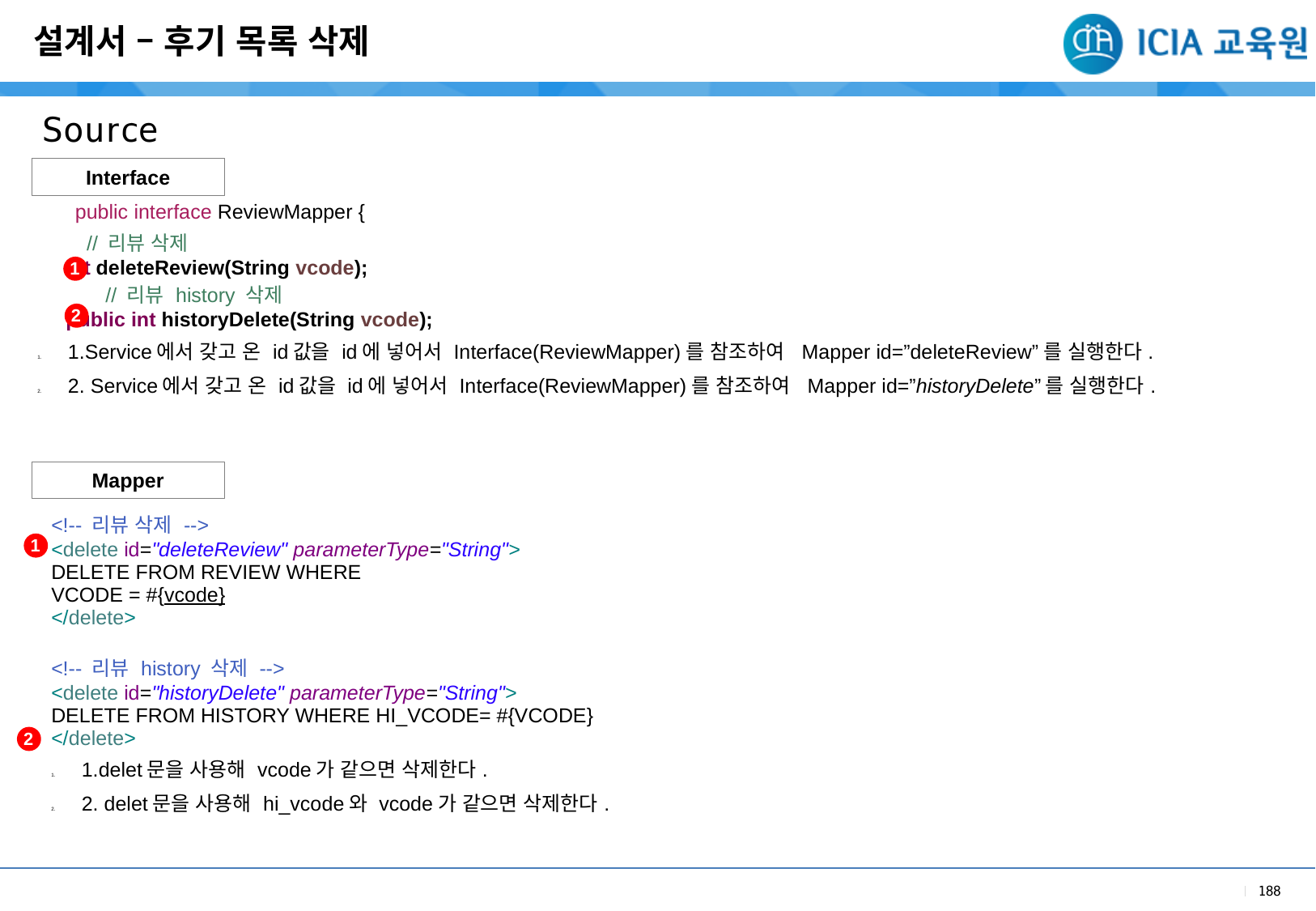

설계서 – 후기 목록 삭제
Source
Interface
| public interface ReviewMapper { // 리뷰 삭제 int deleteReview(String vcode); // 리뷰 history 삭제 public int historyDelete(String vcode); |
| --- |
| 1.Service에서 갖고 온 id값을 id에 넣어서 Interface(ReviewMapper)를 참조하여 Mapper id=”deleteReview”를 실행한다. 2. Service에서 갖고 온 id값을 id에 넣어서 Interface(ReviewMapper)를 참조하여 Mapper id=”historyDelete”를 실행한다. |
1

2

Mapper
| <!-- 리뷰 삭제 --> <delete id="deleteReview" parameterType="String"> DELETE FROM REVIEW WHERE VCODE = #{vcode} </delete> <!-- 리뷰 history 삭제 --> <delete id="historyDelete" parameterType="String"> DELETE FROM HISTORY WHERE HI\_VCODE= #{VCODE} </delete> |
| --- |
| 1.delet문을 사용해 vcode가 같으면 삭제한다. 2. delet문을 사용해 hi\_vcode와 vcode가 같으면 삭제한다. |
1

2